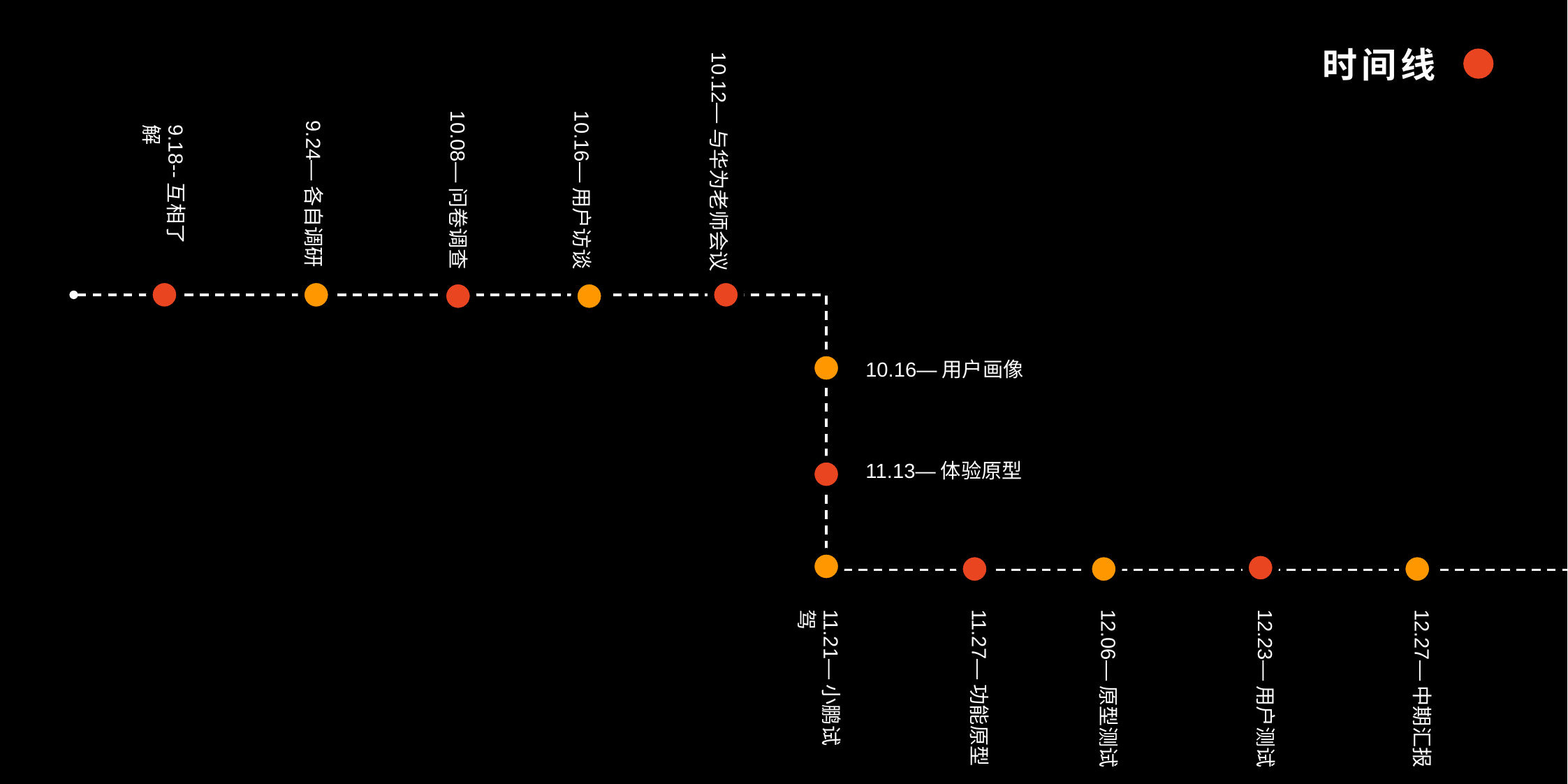

时间线
10.12—与华为老师会议

10.08—问卷调查
10.16—用户访谈
9.24—各自调研
9.18--互相了解

10.16—用户画像

11.13—体验原型

11.21—小鹏试驾
11.27—功能原型
12.06—原型测试
12.27—中期汇报
12.23—用户测试